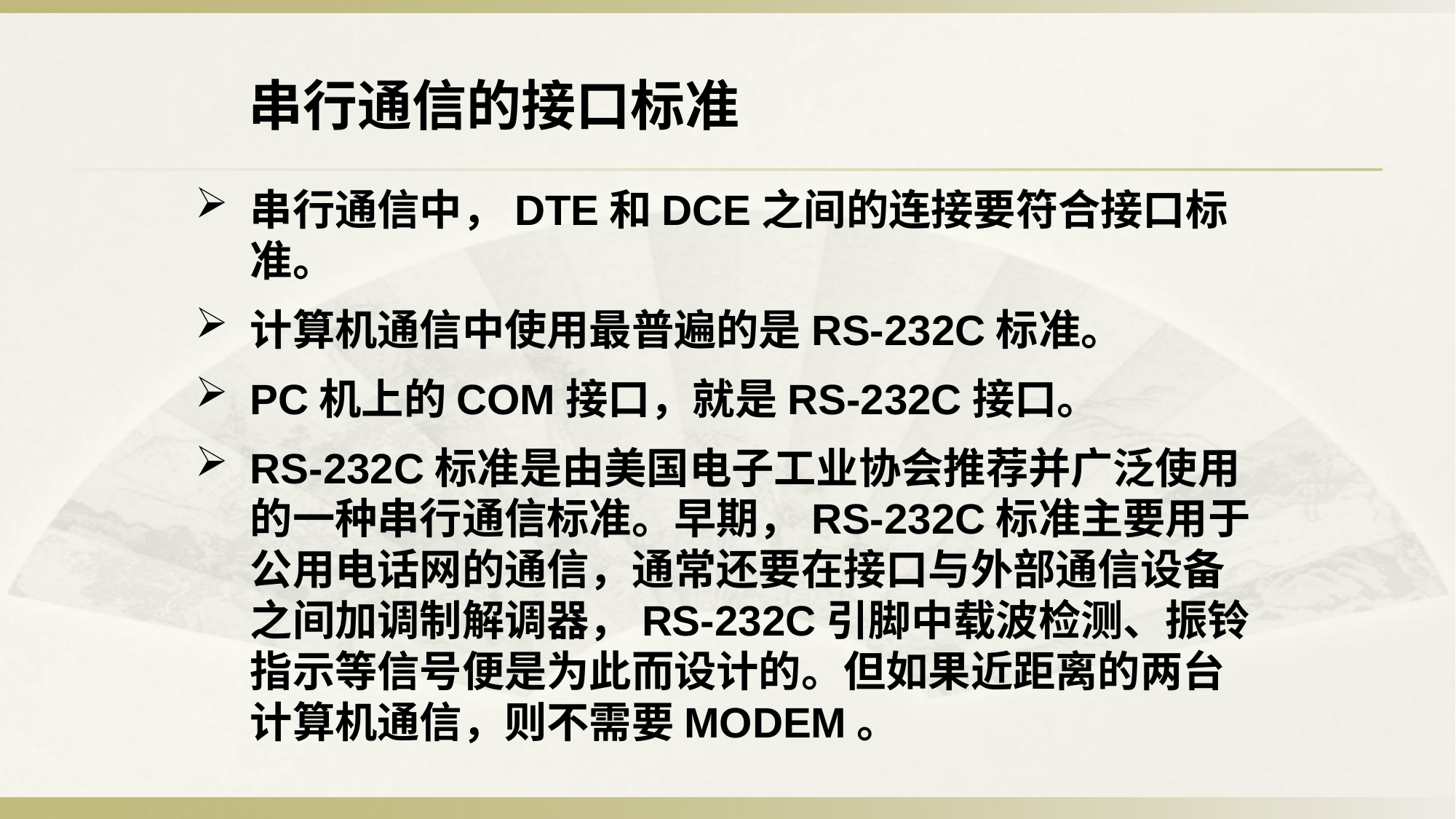

串行通信的接口标准
串行通信中，DTE和DCE之间的连接要符合接口标准。
计算机通信中使用最普遍的是RS-232C标准。
PC机上的COM接口，就是RS-232C接口。
RS-232C标准是由美国电子工业协会推荐并广泛使用的一种串行通信标准。早期，RS-232C标准主要用于公用电话网的通信，通常还要在接口与外部通信设备之间加调制解调器，RS-232C引脚中载波检测、振铃指示等信号便是为此而设计的。但如果近距离的两台计算机通信，则不需要MODEM。